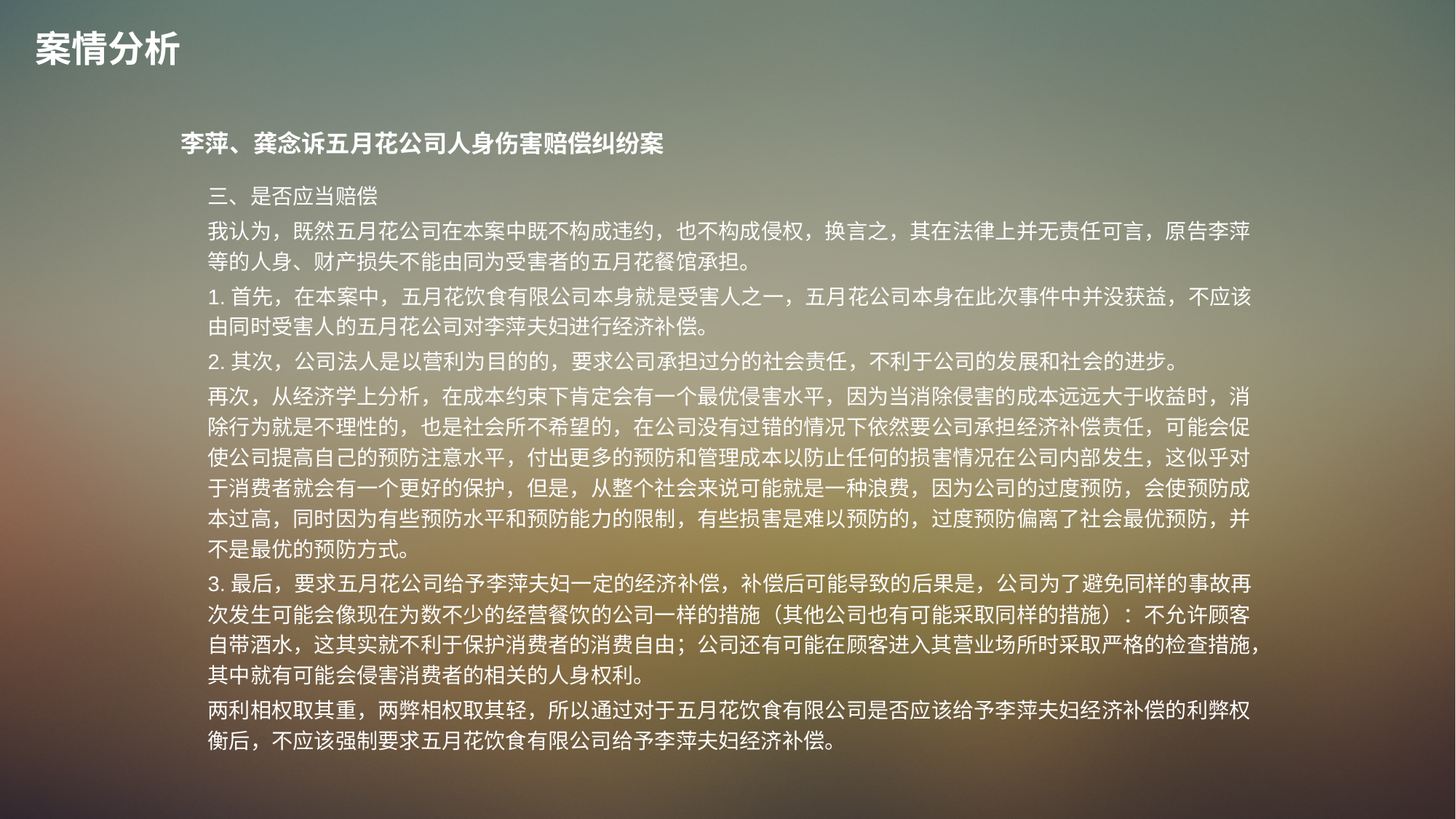

案情分析
李萍、龚念诉五月花公司人身伤害赔偿纠纷案
三、是否应当赔偿
我认为，既然五月花公司在本案中既不构成违约，也不构成侵权，换言之，其在法律上并无责任可言，原告李萍等的人身、财产损失不能由同为受害者的五月花餐馆承担。
1.首先，在本案中，五月花饮食有限公司本身就是受害人之一，五月花公司本身在此次事件中并没获益，不应该由同时受害人的五月花公司对李萍夫妇进行经济补偿。
2.其次，公司法人是以营利为目的的，要求公司承担过分的社会责任，不利于公司的发展和社会的进步。
再次，从经济学上分析，在成本约束下肯定会有一个最优侵害水平，因为当消除侵害的成本远远大于收益时，消除行为就是不理性的，也是社会所不希望的，在公司没有过错的情况下依然要公司承担经济补偿责任，可能会促使公司提高自己的预防注意水平，付出更多的预防和管理成本以防止任何的损害情况在公司内部发生，这似乎对于消费者就会有一个更好的保护，但是，从整个社会来说可能就是一种浪费，因为公司的过度预防，会使预防成本过高，同时因为有些预防水平和预防能力的限制，有些损害是难以预防的，过度预防偏离了社会最优预防，并不是最优的预防方式。
3.最后，要求五月花公司给予李萍夫妇一定的经济补偿，补偿后可能导致的后果是，公司为了避免同样的事故再次发生可能会像现在为数不少的经营餐饮的公司一样的措施（其他公司也有可能采取同样的措施）：不允许顾客自带酒水，这其实就不利于保护消费者的消费自由；公司还有可能在顾客进入其营业场所时采取严格的检查措施，其中就有可能会侵害消费者的相关的人身权利。
两利相权取其重，两弊相权取其轻，所以通过对于五月花饮食有限公司是否应该给予李萍夫妇经济补偿的利弊权衡后，不应该强制要求五月花饮食有限公司给予李萍夫妇经济补偿。